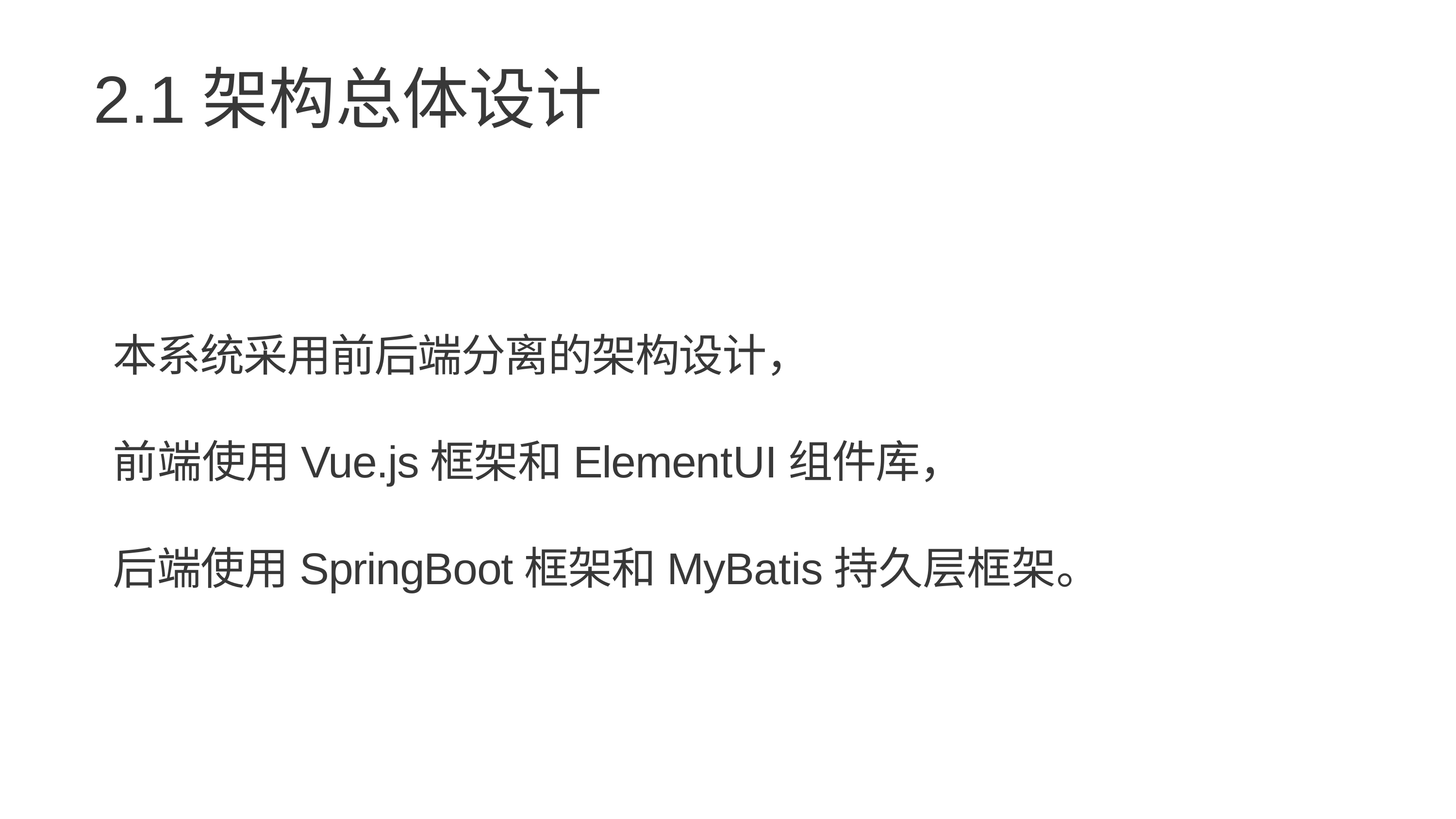

2.1架构总体设计

本系统采用前后端分离的架构设计，
前端使用Vue.js框架和ElementUI组件库，
后端使用SpringBoot框架和MyBatis持久层框架。